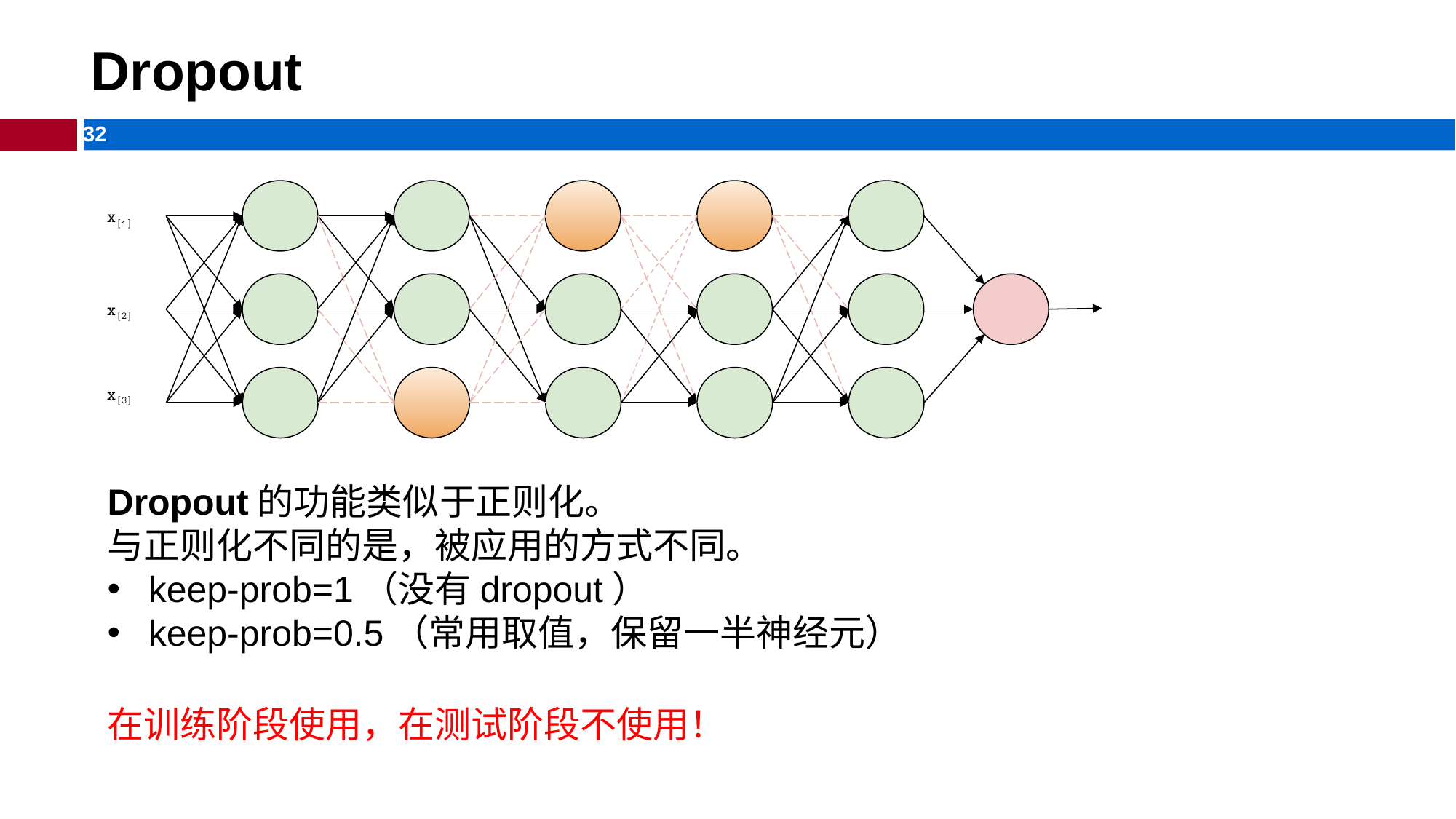

# Dropout

x[1]

x[2]

x[3]
Dropout的功能类似于正则化。
与正则化不同的是，被应用的方式不同。
keep-prob=1（没有dropout）
keep-prob=0.5（常用取值，保留一半神经元）
在训练阶段使用，在测试阶段不使用！